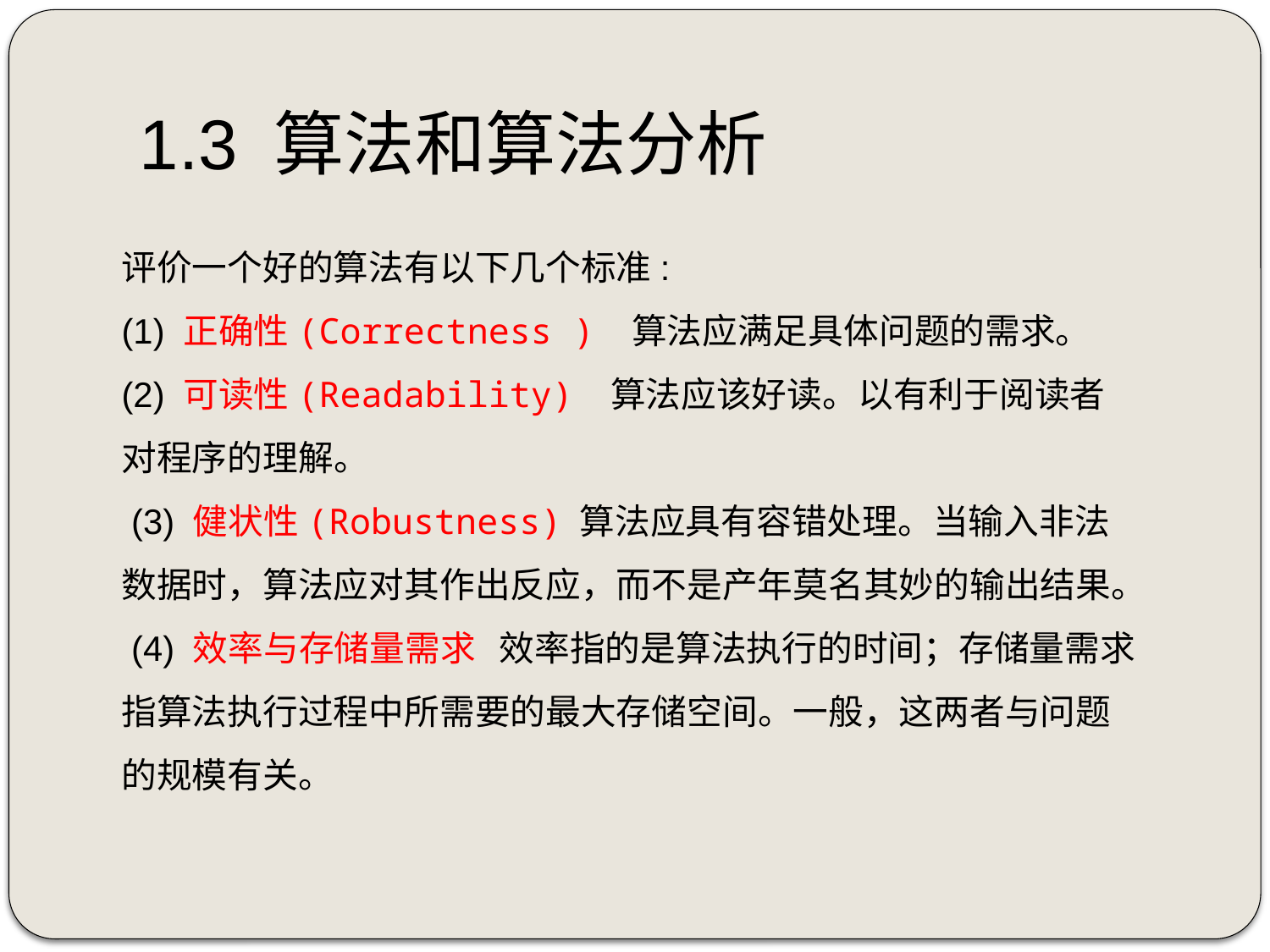

# 1.3 算法和算法分析
评价一个好的算法有以下几个标准:
(1) 正确性(Correctness )   算法应满足具体问题的需求。
(2) 可读性(Readability)   算法应该好读。以有利于阅读者对程序的理解。
 (3) 健状性(Robustness) 算法应具有容错处理。当输入非法数据时，算法应对其作出反应，而不是产年莫名其妙的输出结果。
 (4) 效率与存储量需求   效率指的是算法执行的时间；存储量需求指算法执行过程中所需要的最大存储空间。一般，这两者与问题的规模有关。